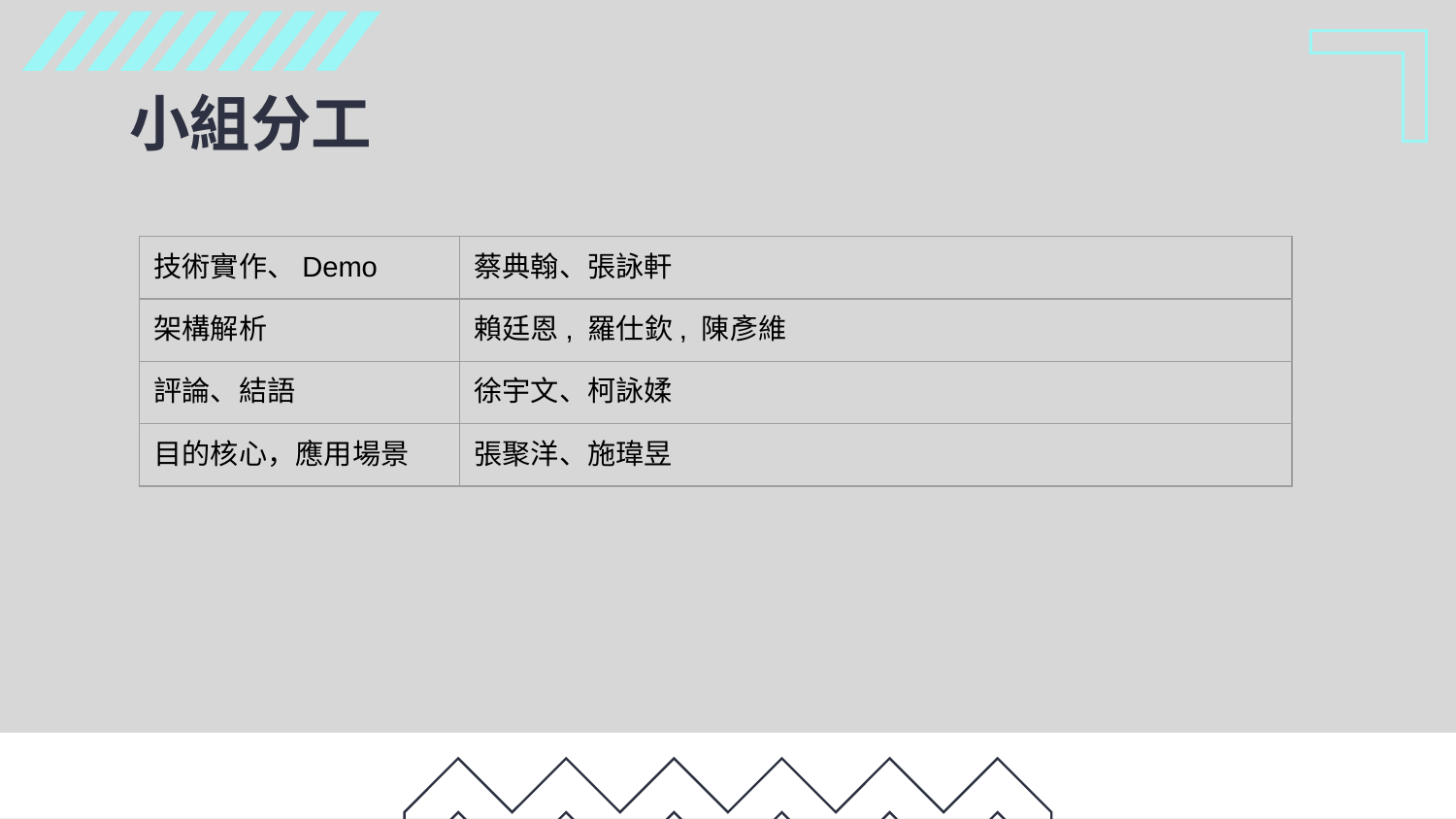

# 小組分工

| 技術實作、Demo | 蔡典翰、張詠軒 |
| --- | --- |
| 架構解析 | 賴廷恩, 羅仕欽, 陳彥維 |
| 評論、結語 | 徐宇文、柯詠媃 |
| 目的核心，應用場景 | 張聚洋、施瑋昱 |